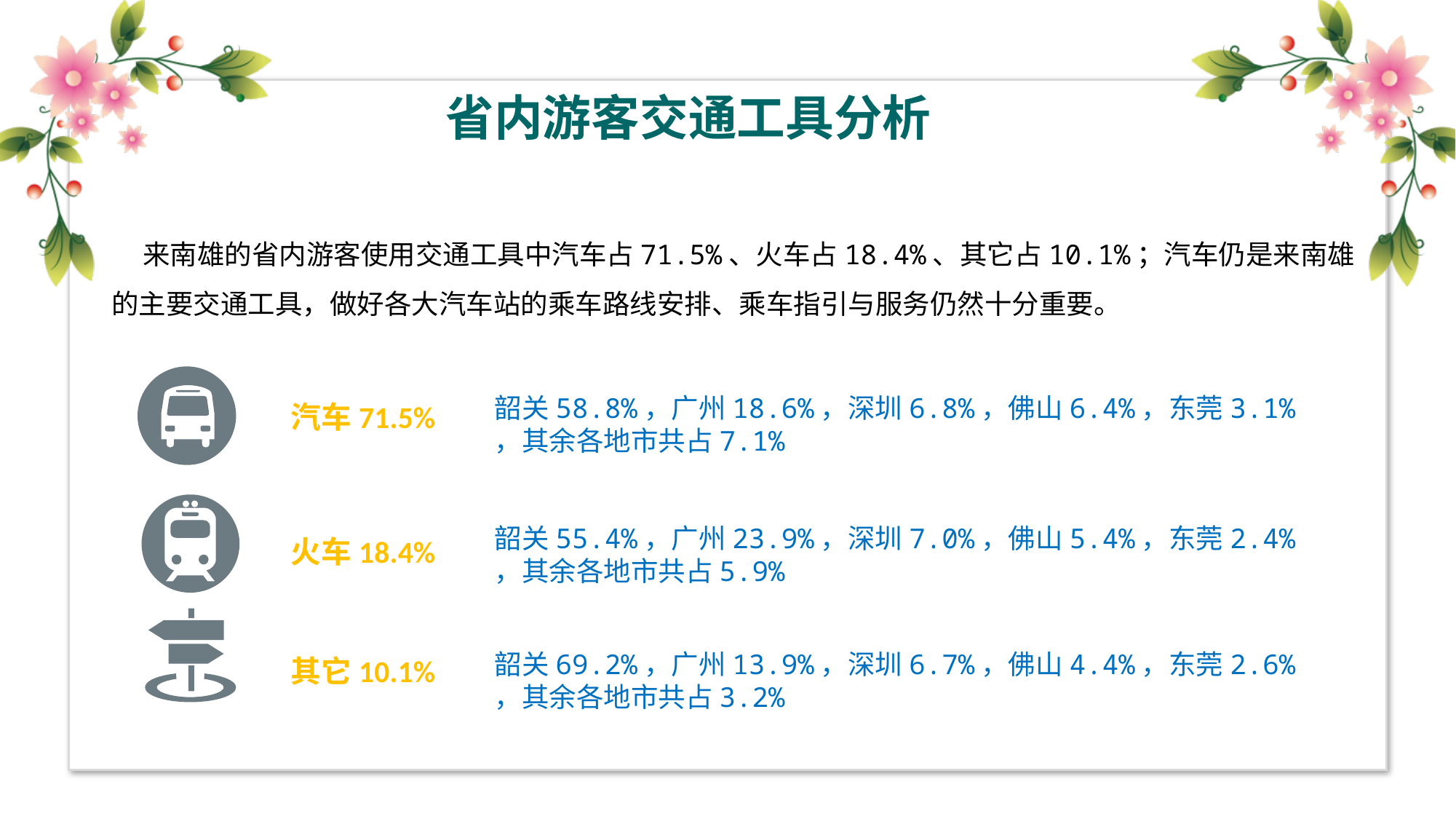

省内游客交通工具分析
    来南雄的省内游客使用交通工具中汽车占71.5%、火车占18.4%、其它占10.1%；汽车仍是来南雄的主要交通工具，做好各大汽车站的乘车路线安排、乘车指引与服务仍然十分重要。

韶关58.8%，广州18.6%，深圳6.8%，佛山6.4%，东莞3.1% ，其余各地市共占7.1%
汽车71.5%

韶关55.4%，广州23.9%，深圳7.0%，佛山5.4%，东莞2.4% ，其余各地市共占5.9%
火车18.4%

韶关69.2%，广州13.9%，深圳6.7%，佛山4.4%，东莞2.6% ，其余各地市共占3.2%
其它10.1%